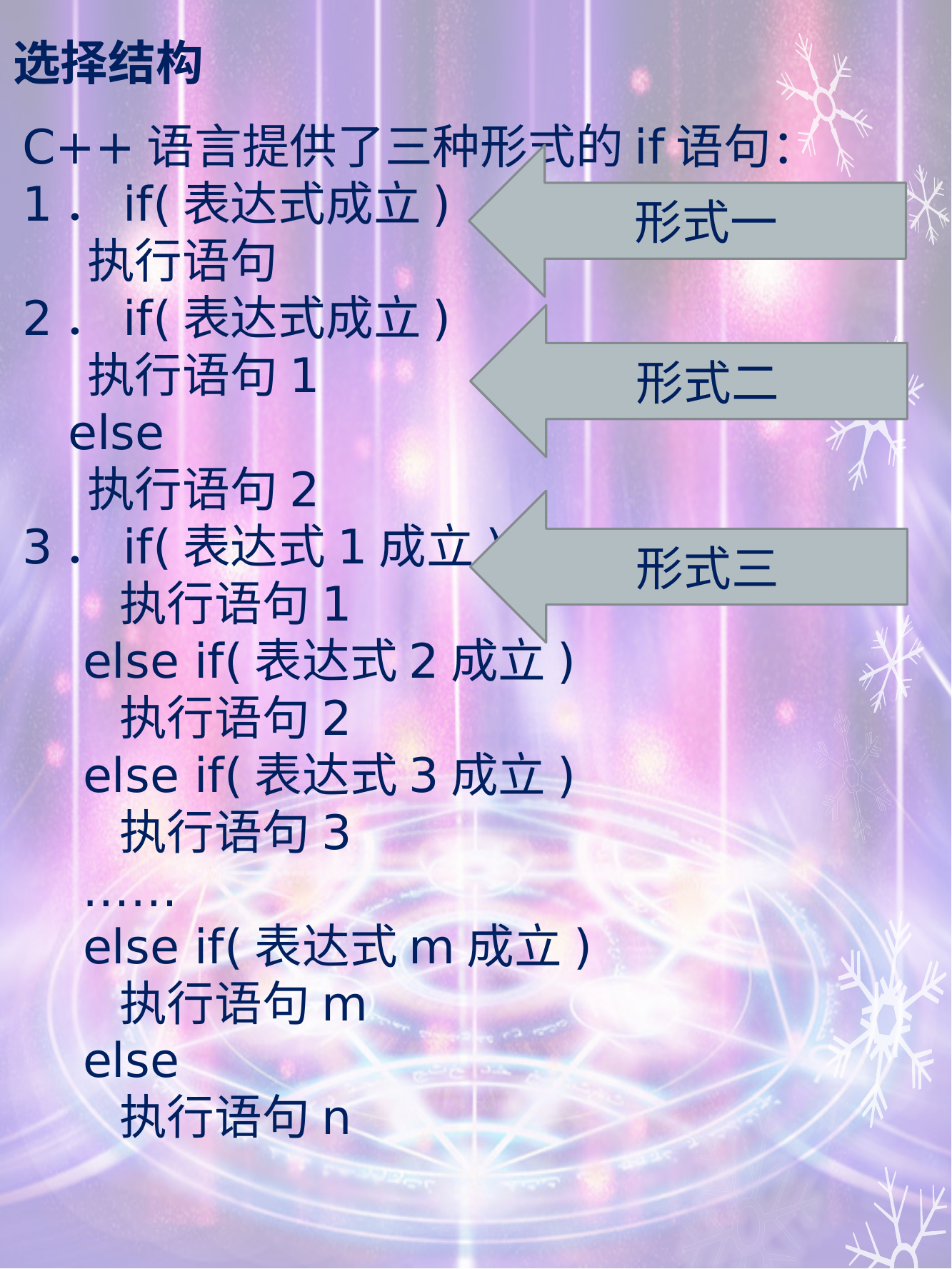

# 选择结构
C++语言提供了三种形式的if语句：
1．if(表达式成立)
     执行语句
2．if(表达式成立)
     执行语句1
   else
     执行语句2
3．if(表达式1成立)
        执行语句1
    else if(表达式2成立)
        执行语句2
    else if(表达式3成立)
        执行语句3
    ……
    else if(表达式m成立)
        执行语句m
    else
        执行语句n

形式一
形式二
形式三